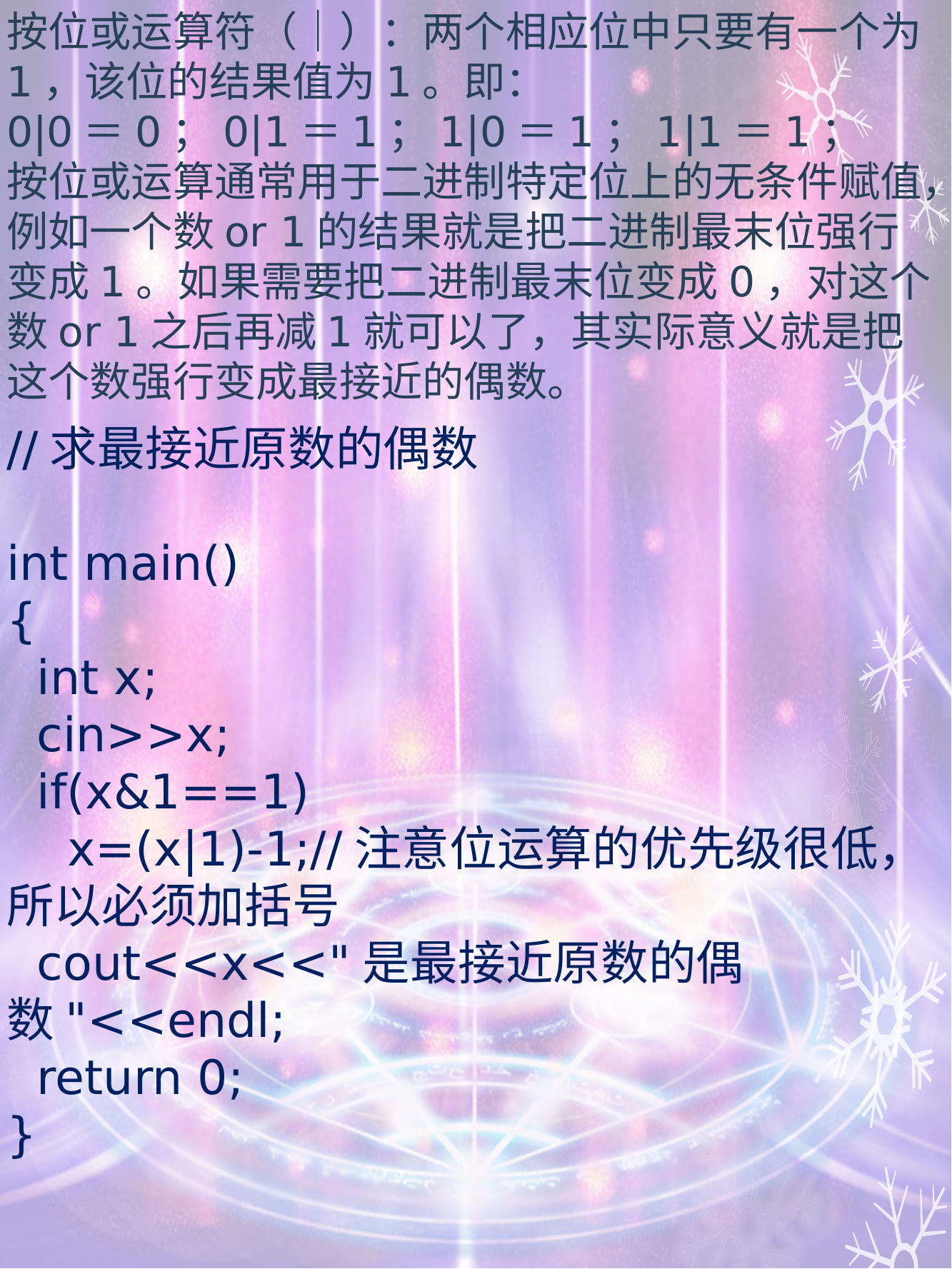

按位或运算符（｜）：两个相应位中只要有一个为1，该位的结果值为1。即：
0|0＝0；0|1＝1；1|0＝1；1|1＝1；
按位或运算通常用于二进制特定位上的无条件赋值，例如一个数or 1的结果就是把二进制最末位强行变成1。如果需要把二进制最末位变成0，对这个数or 1之后再减1就可以了，其实际意义就是把这个数强行变成最接近的偶数。
//求最接近原数的偶数

int main()
{
  int x;
  cin>>x;
  if(x&1==1)
    x=(x|1)-1;//注意位运算的优先级很低，所以必须加括号
  cout<<x<<"是最接近原数的偶数"<<endl;
  return 0;
}